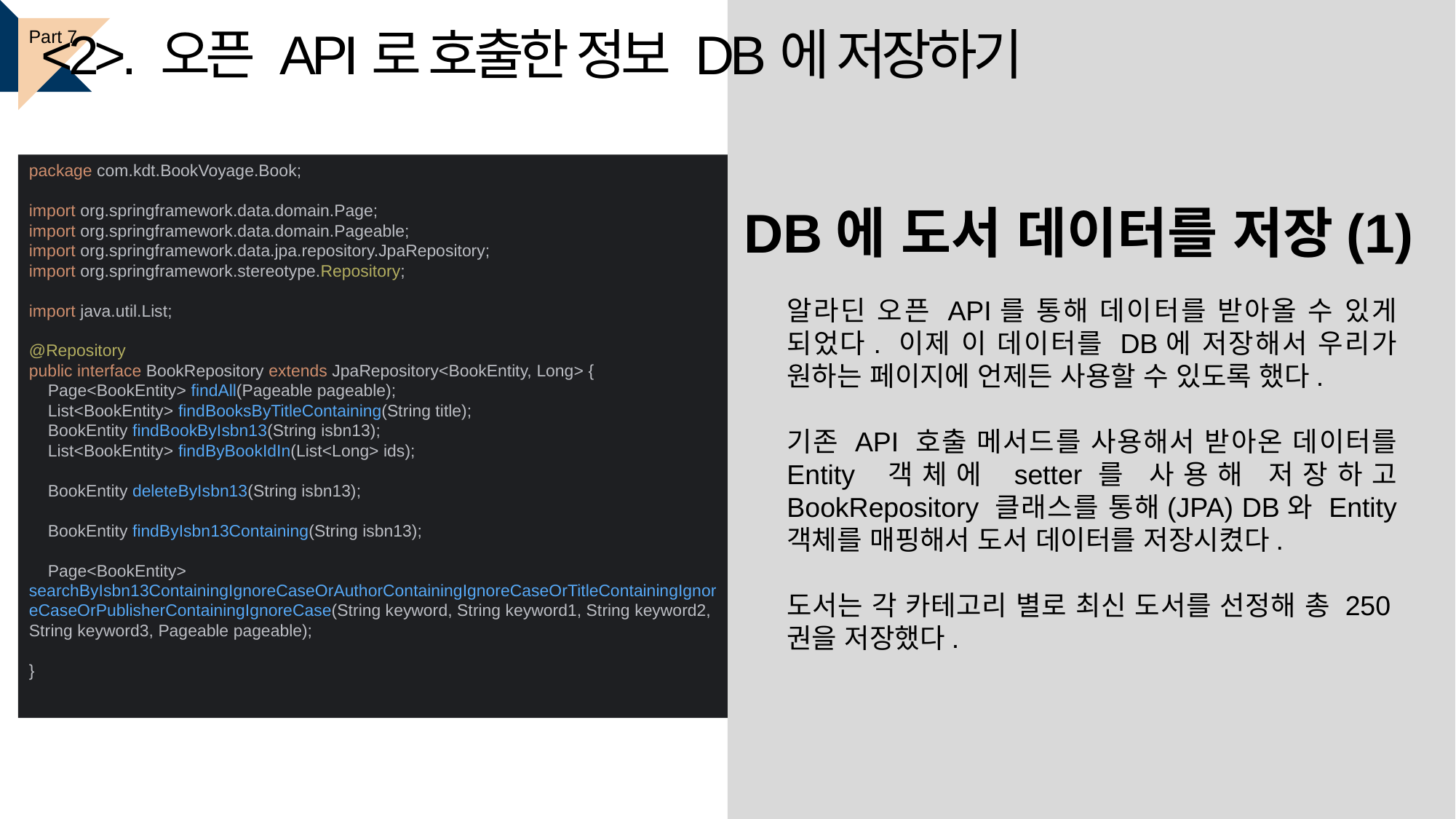

<2>. 오픈 API로 호출한 정보 DB에 저장하기

Part 7
package com.kdt.BookVoyage.Book;
import org.springframework.data.domain.Page;
import org.springframework.data.domain.Pageable;
import org.springframework.data.jpa.repository.JpaRepository;
import org.springframework.stereotype.Repository;
import java.util.List;
@Repository
public interface BookRepository extends JpaRepository<BookEntity, Long> {
    Page<BookEntity> findAll(Pageable pageable);
    List<BookEntity> findBooksByTitleContaining(String title);
    BookEntity findBookByIsbn13(String isbn13);
    List<BookEntity> findByBookIdIn(List<Long> ids);
    BookEntity deleteByIsbn13(String isbn13);
    BookEntity findByIsbn13Containing(String isbn13);
    Page<BookEntity> searchByIsbn13ContainingIgnoreCaseOrAuthorContainingIgnoreCaseOrTitleContainingIgnoreCaseOrPublisherContainingIgnoreCase(String keyword, String keyword1, String keyword2, String keyword3, Pageable pageable);
}
DB에 도서 데이터를 저장(1)
알라딘 오픈 API를 통해 데이터를 받아올 수 있게 되었다. 이제 이 데이터를 DB에 저장해서 우리가 원하는 페이지에 언제든 사용할 수 있도록 했다.

기존 API 호출 메서드를 사용해서 받아온 데이터를 Entity 객체에 setter를 사용해 저장하고 BookRepository 클래스를 통해(JPA) DB와 Entity 객체를 매핑해서 도서 데이터를 저장시켰다.

도서는 각 카테고리 별로 최신 도서를 선정해 총 250권을 저장했다.